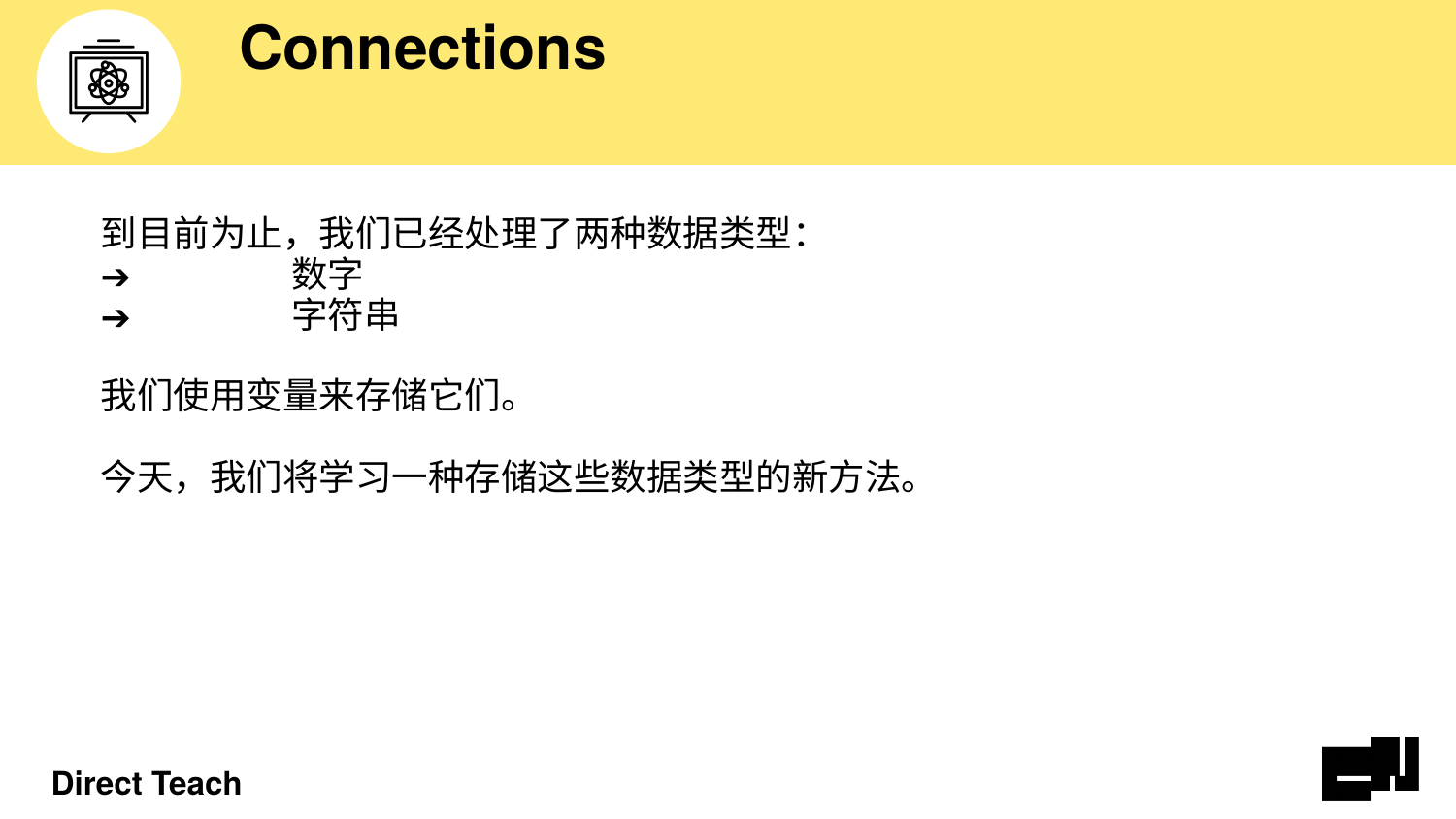

# Connections
到目前为止，我们已经处理了两种数据类型：
	数字
	字符串

我们使用变量来存储它们。

今天，我们将学习一种存储这些数据类型的新方法。